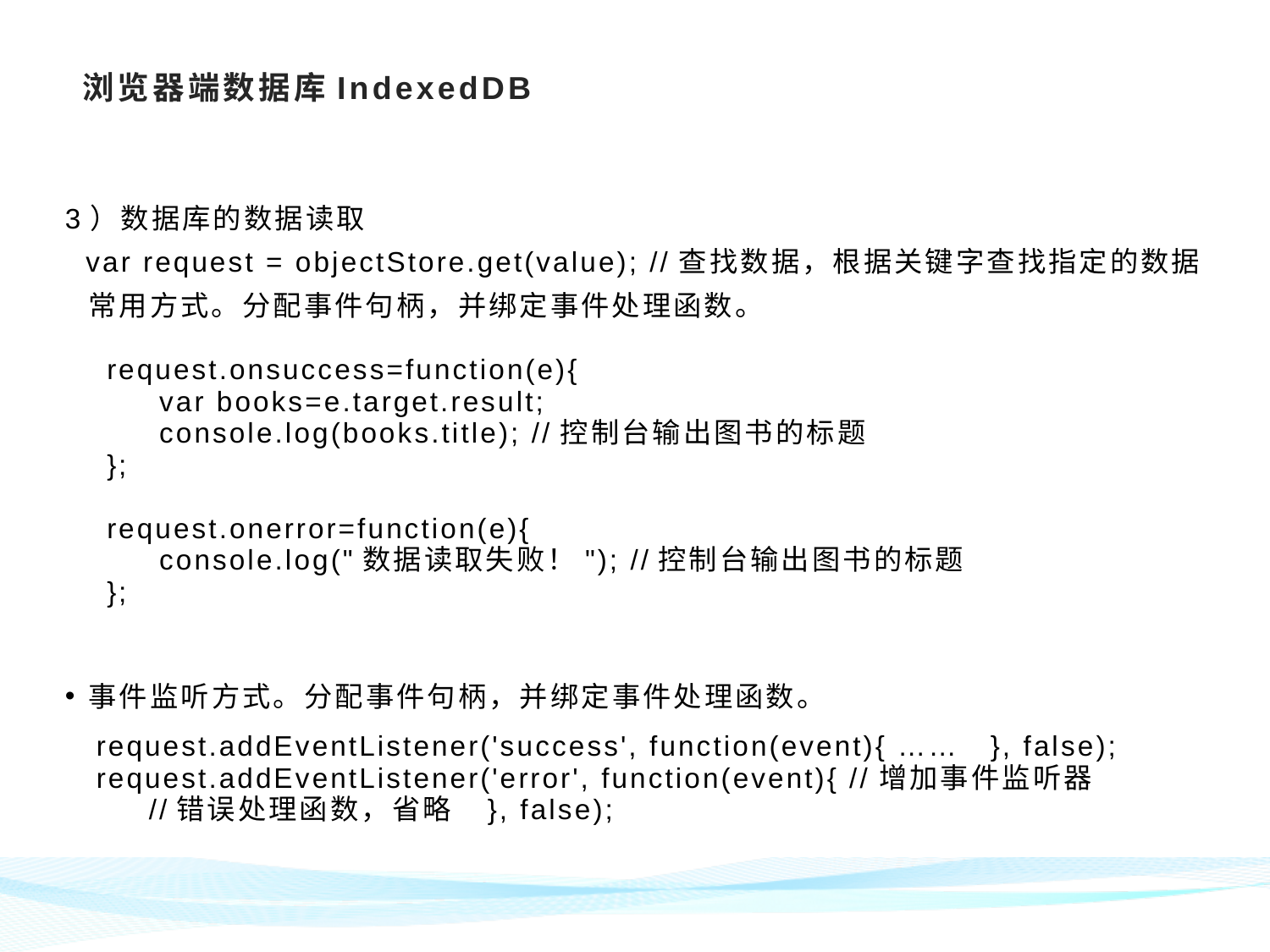

# 浏览器端数据库IndexedDB
3）数据库的数据读取
  var request = objectStore.get(value); //查找数据，根据关键字查找指定的数据常用方式。分配事件句柄，并绑定事件处理函数。

    request.onsuccess=function(e){
         var books=e.target.result;
         console.log(books.title); //控制台输出图书的标题
    };

    request.onerror=function(e){
         console.log("数据读取失败！"); //控制台输出图书的标题
    };

事件监听方式。分配事件句柄，并绑定事件处理函数。
   request.addEventListener('success', function(event){ ……   }, false);
   request.addEventListener('error', function(event){ //增加事件监听器
        //错误处理函数，省略   }, false);